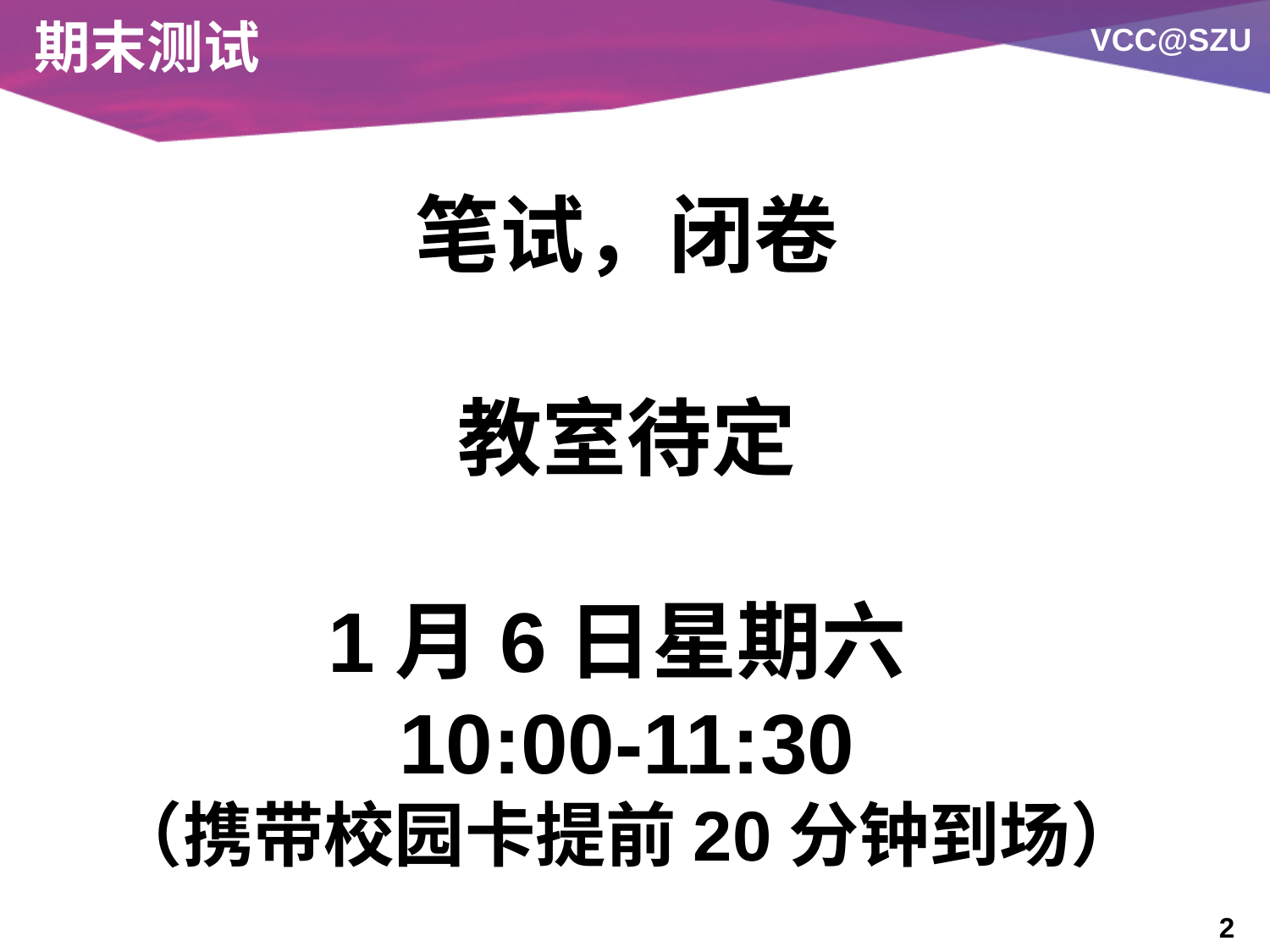

# 期末测试
笔试，闭卷

教室待定

1月6日星期六
10:00-11:30
（携带校园卡提前20分钟到场）
2